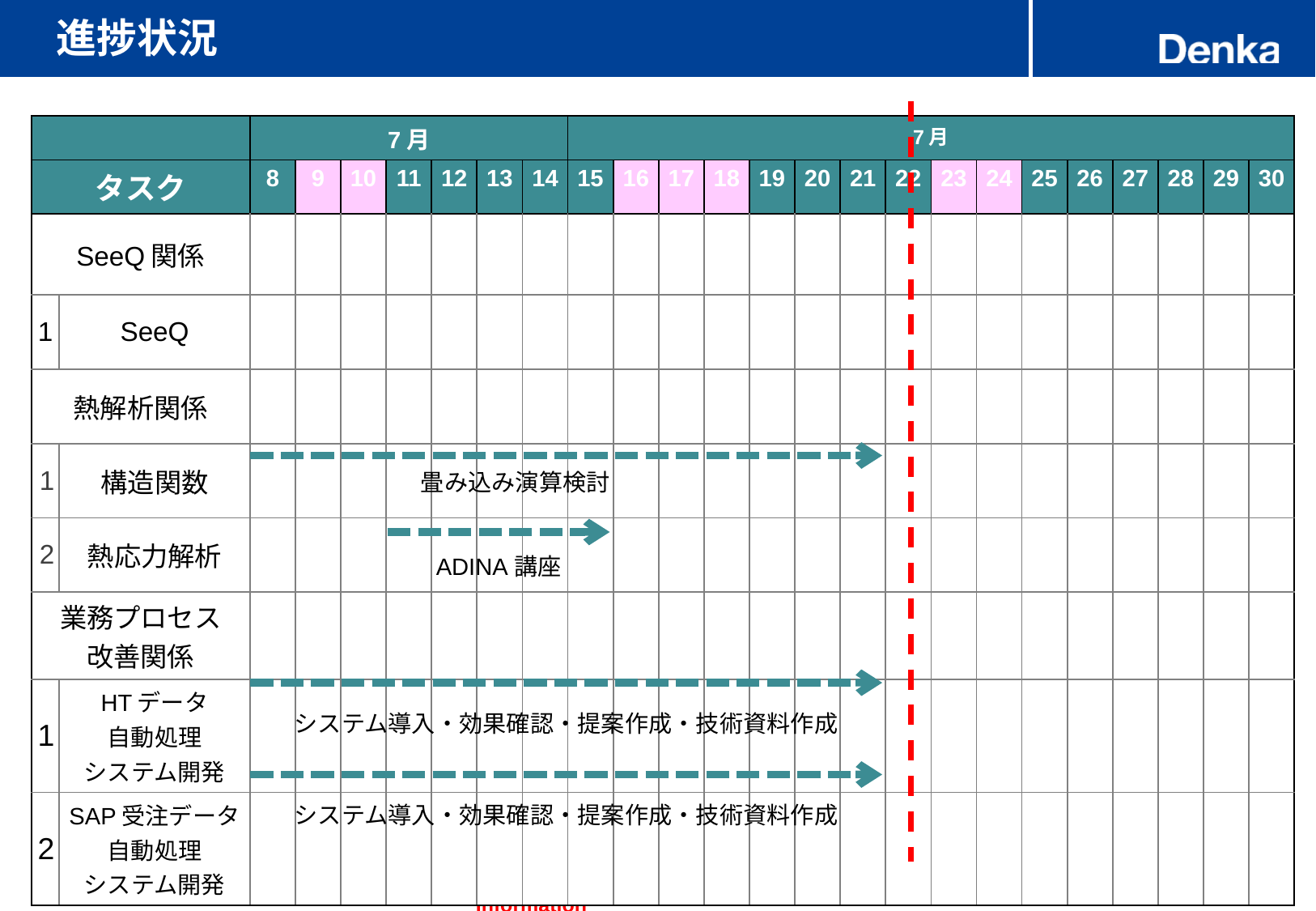

# 進捗状況
|  |  | 7月 |  | 8月 |  |  |  |  | 7月 |  |  |  |  |  |  |  |  |  |  |  |  |  |  |  |
| --- | --- | --- | --- | --- | --- | --- | --- | --- | --- | --- | --- | --- | --- | --- | --- | --- | --- | --- | --- | --- | --- | --- | --- | --- |
| タスク |  | 8 | 9 | 10 | 11 | 12 | 13 | 14 | 15 | 16 | 17 | 18 | 19 | 20 | 21 | 22 | 23 | 24 | 25 | 26 | 27 | 28 | 29 | 30 |
| SeeQ関係 |  |  |  |  |  |  |  |  |  |  |  |  |  |  |  |  |  |  |  |  |  |  |  |  |
| 1 | SeeQ |  |  |  |  |  |  |  |  |  |  |  |  |  |  |  |  |  |  |  |  |  |  |  |
| 熱解析関係 |  |  |  |  |  |  |  |  |  |  |  |  |  |  |  |  |  |  |  |  |  |  |  |  |
| 1 | 構造関数 |  |  |  |  |  |  |  |  |  |  |  |  |  |  |  |  |  |  |  |  |  |  |  |
| 2 | 熱応力解析 |  |  |  |  |  |  |  |  |  |  |  |  |  |  |  |  |  |  |  |  |  |  |  |
| 業務プロセス 改善関係 |  |  |  |  |  |  |  |  |  |  |  |  |  |  |  |  |  |  |  |  |  |  |  |  |
| 1 | HTデータ 自動処理 システム開発 |  |  |  |  |  |  |  |  |  |  |  |  |  |  |  |  |  |  |  |  |  |  |  |
| 2 | SAP受注データ自動処理 システム開発 |  |  |  |  |  |  |  |  |  |  |  |  |  |  |  |  |  |  |  |  |  |  |  |
畳み込み演算検討
ADINA講座
システム導入・効果確認・提案作成・技術資料作成
システム導入・効果確認・提案作成・技術資料作成